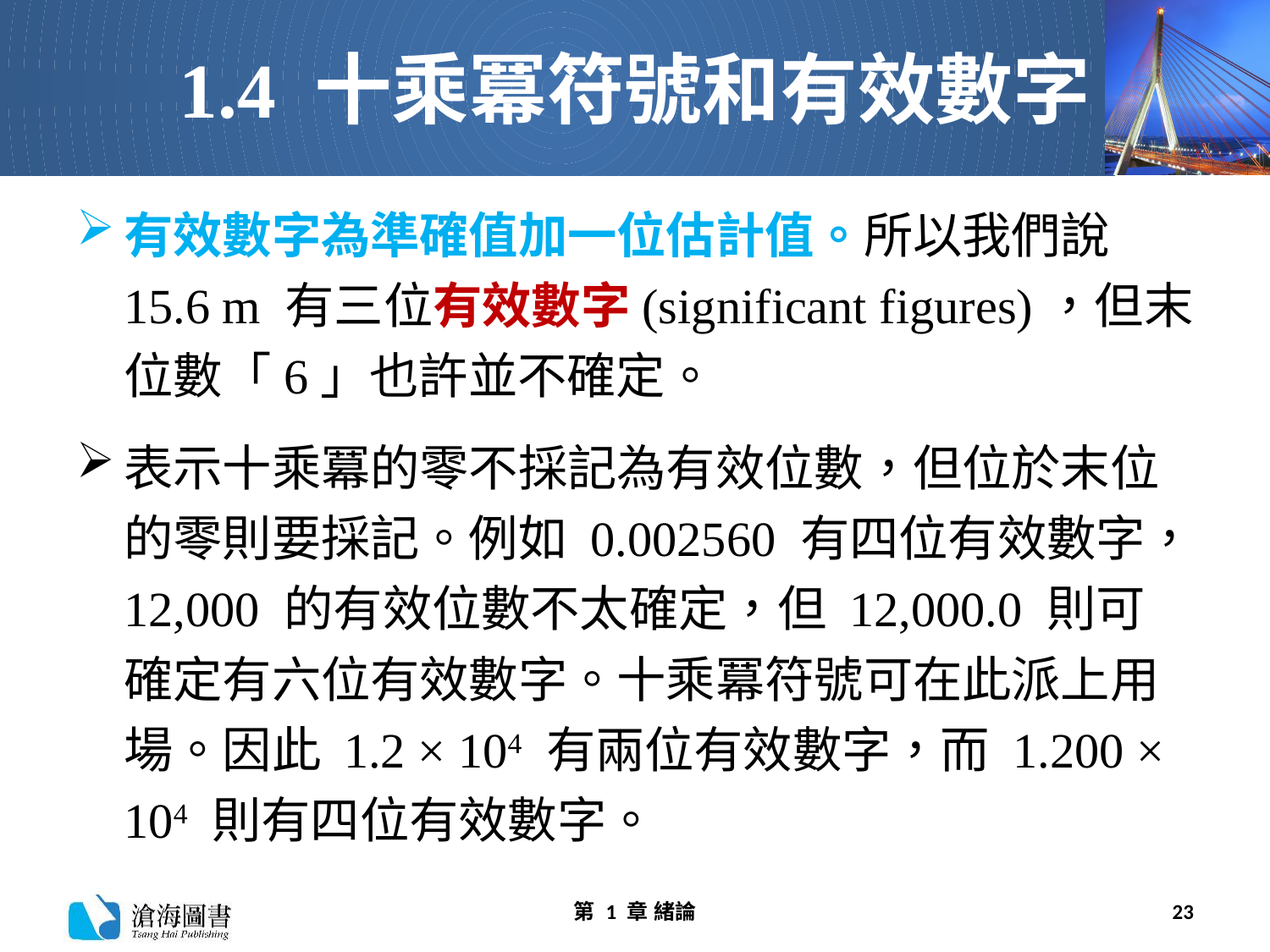

# 1.4 十乘冪符號和有效數字
有效數字為準確值加一位估計值。所以我們說 15.6 m 有三位有效數字(significant figures)，但末位數「6」也許並不確定。
表示十乘冪的零不採記為有效位數，但位於末位的零則要採記。例如 0.002560 有四位有效數字，12,000 的有效位數不太確定，但 12,000.0 則可確定有六位有效數字。十乘冪符號可在此派上用場。因此 1.2 × 104 有兩位有效數字，而 1.200 × 104 則有四位有效數字。
第 1 章 緒論
23